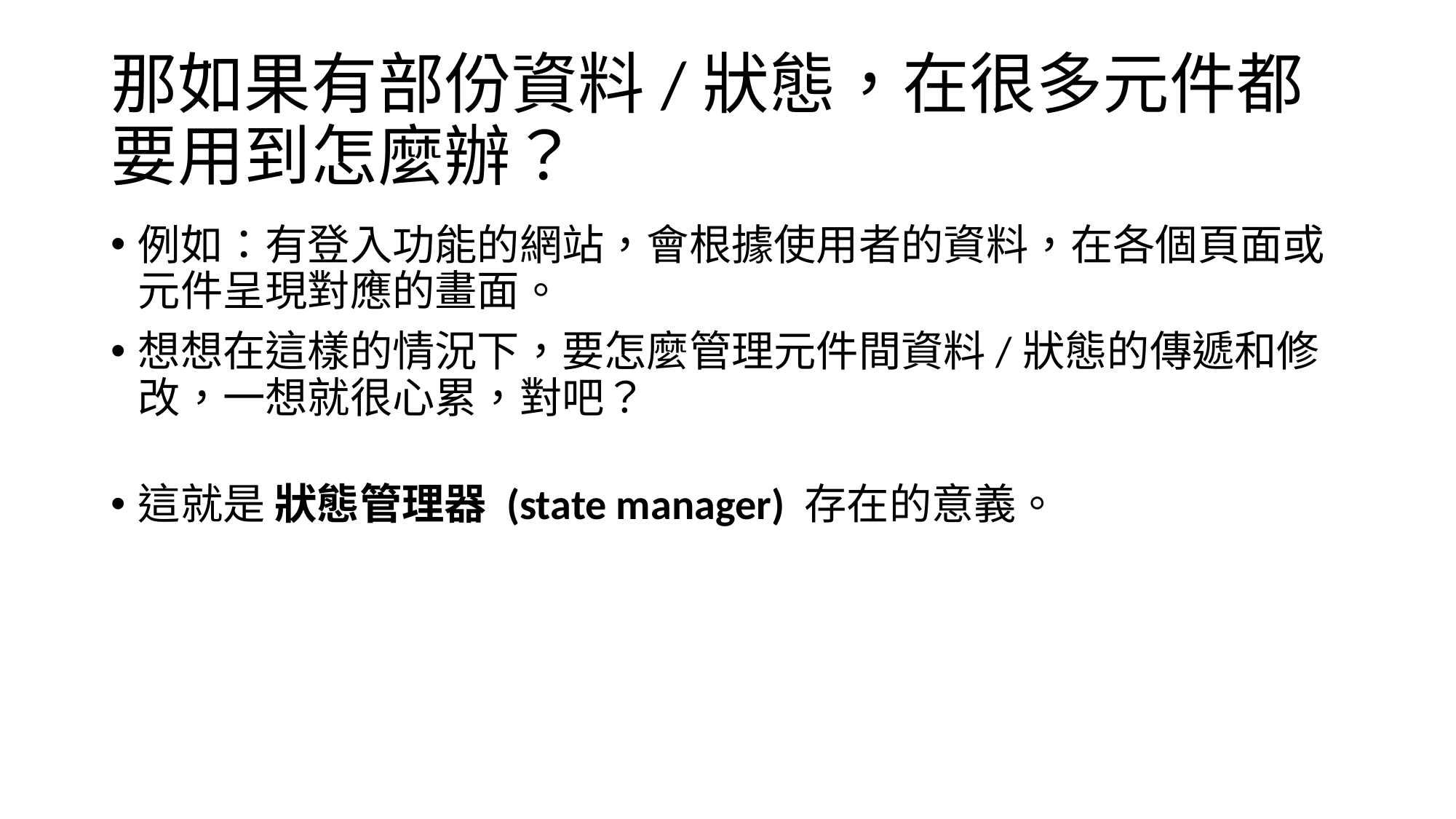

# 那如果有部份資料/狀態，在很多元件都要用到怎麼辦？
例如：有登入功能的網站，會根據使用者的資料，在各個頁面或元件呈現對應的畫面。
想想在這樣的情況下，要怎麼管理元件間資料/狀態的傳遞和修改，一想就很心累，對吧？
這就是 狀態管理器 (state manager) 存在的意義。